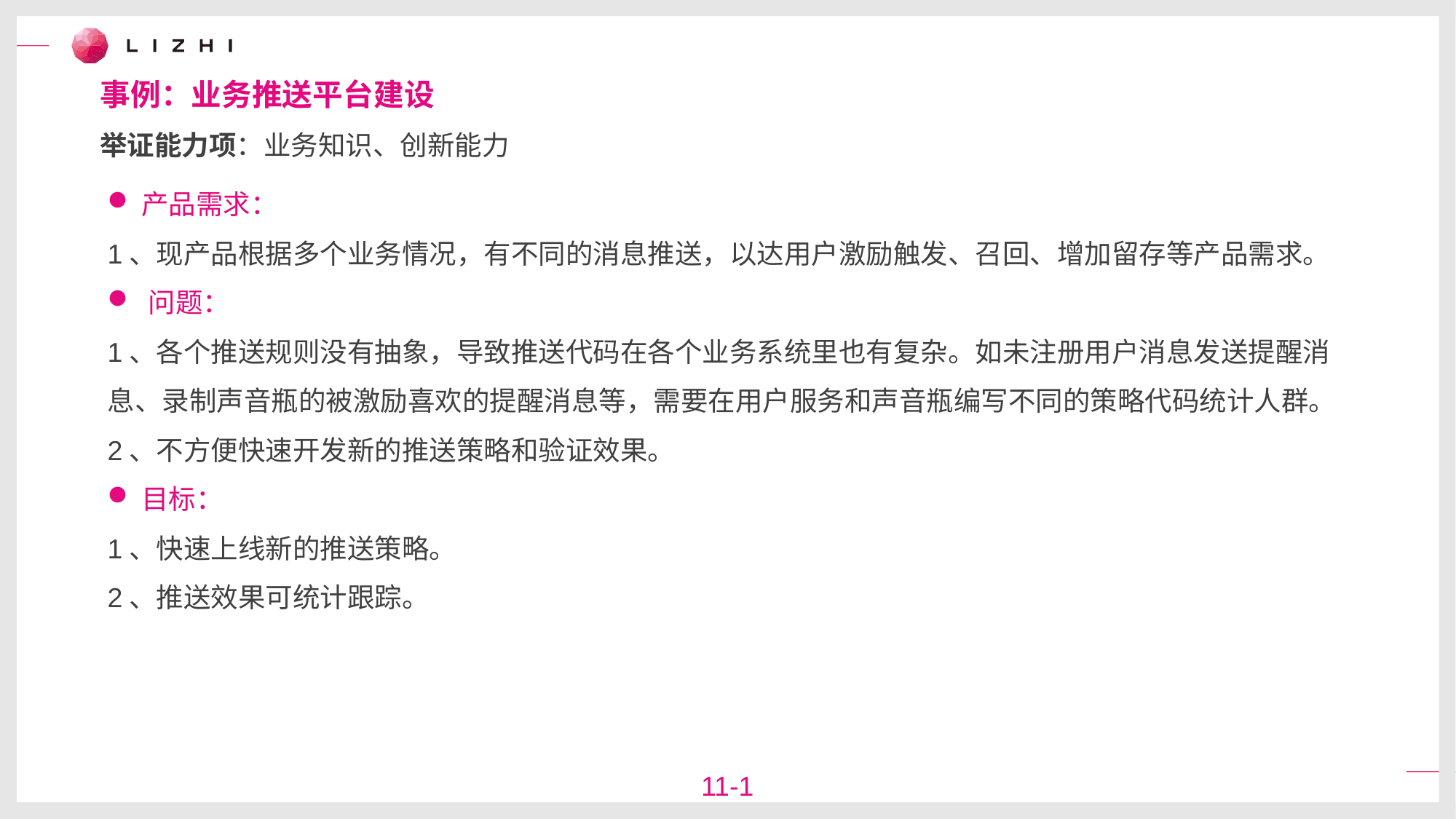

事例：业务推送平台建设
举证能力项：业务知识、创新能力
产品需求：
1、现产品根据多个业务情况，有不同的消息推送，以达用户激励触发、召回、增加留存等产品需求。
问题：
1、各个推送规则没有抽象，导致推送代码在各个业务系统里也有复杂。如未注册用户消息发送提醒消息、录制声音瓶的被激励喜欢的提醒消息等，需要在用户服务和声音瓶编写不同的策略代码统计人群。
2、不方便快速开发新的推送策略和验证效果。
目标：
1、快速上线新的推送策略。
2、推送效果可统计跟踪。

11-1